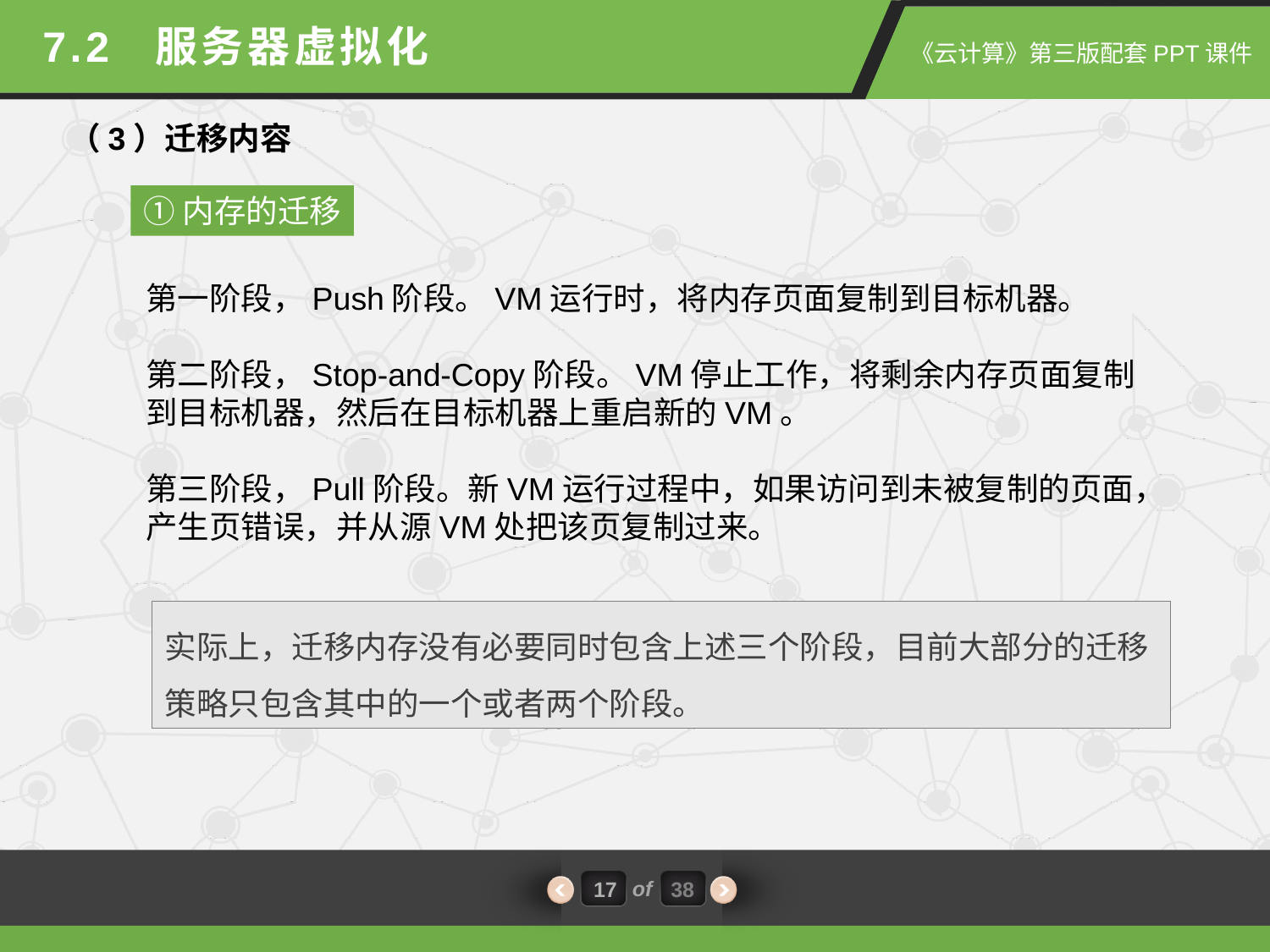

7.2  服务器虚拟化
（3）迁移内容
①内存的迁移
第一阶段，Push阶段。VM运行时，将内存页面复制到目标机器。

第二阶段，Stop-and-Copy阶段。VM停止工作，将剩余内存页面复制到目标机器，然后在目标机器上重启新的VM。

第三阶段，Pull阶段。新VM运行过程中，如果访问到未被复制的页面，产生页错误，并从源VM处把该页复制过来。
实际上，迁移内存没有必要同时包含上述三个阶段，目前大部分的迁移策略只包含其中的一个或者两个阶段。
17